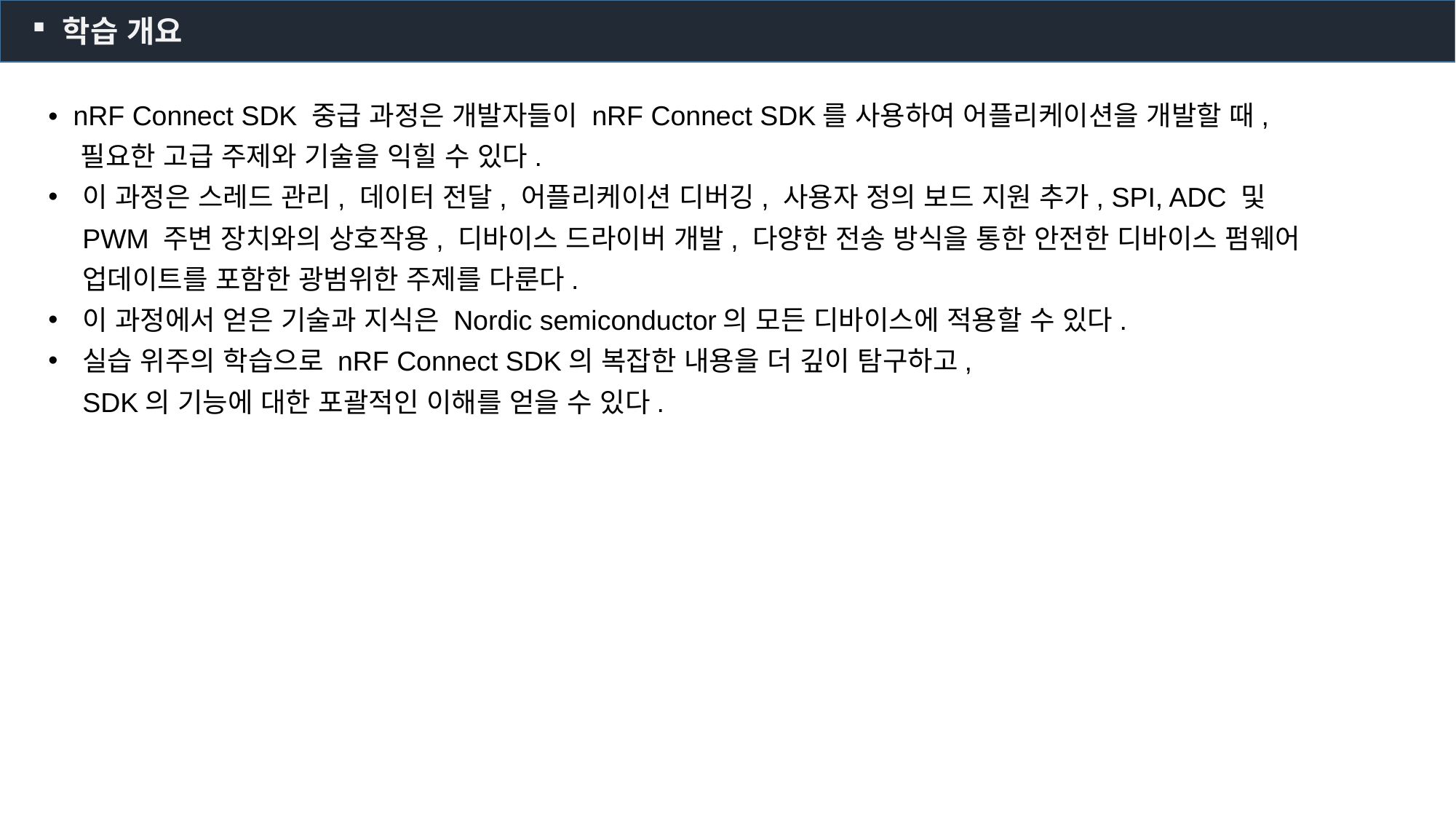

학습 개요
•  nRF Connect SDK 중급 과정은 개발자들이 nRF Connect SDK를 사용하여 어플리케이션을 개발할 때,
필요한 고급 주제와 기술을 익힐 수 있다.
이 과정은 스레드 관리, 데이터 전달, 어플리케이션 디버깅, 사용자 정의 보드 지원 추가, SPI, ADC 및 PWM 주변 장치와의 상호작용, 디바이스 드라이버 개발, 다양한 전송 방식을 통한 안전한 디바이스 펌웨어 업데이트를 포함한 광범위한 주제를 다룬다.
이 과정에서 얻은 기술과 지식은 Nordic semiconductor의 모든 디바이스에 적용할 수 있다.
실습 위주의 학습으로 nRF Connect SDK의 복잡한 내용을 더 깊이 탐구하고,
SDK의 기능에 대한 포괄적인 이해를 얻을 수 있다.